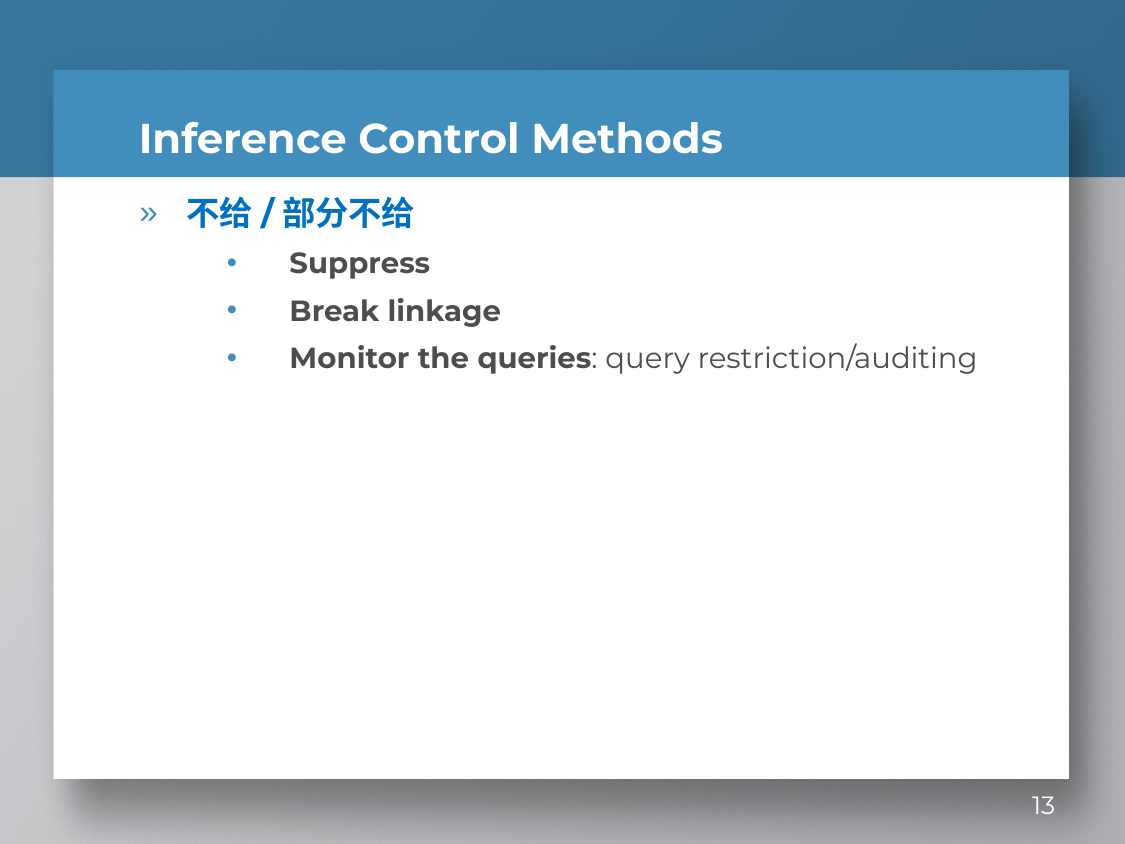

# Inference Control Methods
不给/部分不给
Suppress
Break linkage
Monitor the queries: query restriction/auditing

13